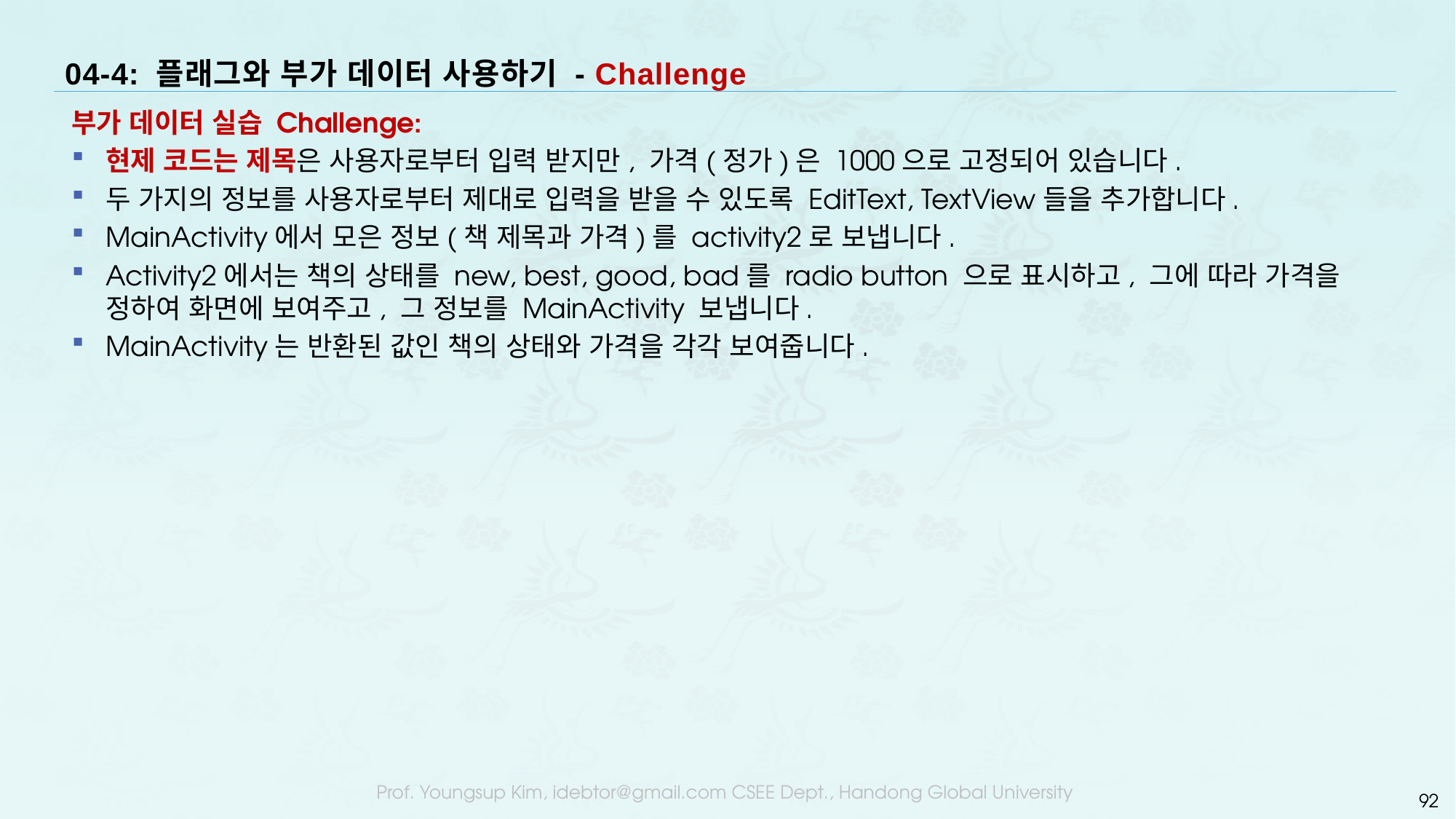

# 04-4: 플래그와 부가 데이터 사용하기 - Challenge
부가 데이터 실습 Challenge:
현제 코드는 제목은 사용자로부터 입력 받지만, 가격(정가)은 1000으로 고정되어 있습니다.
두 가지의 정보를 사용자로부터 제대로 입력을 받을 수 있도록 EditText, TextView들을 추가합니다.
MainActivity에서 모은 정보(책 제목과 가격)를 activity2로 보냅니다.
Activity2에서는 책의 상태를 new, best, good, bad를 radio button 으로 표시하고, 그에 따라 가격을 정하여 화면에 보여주고, 그 정보를 MainActivity 보냅니다.
MainActivity는 반환된 값인 책의 상태와 가격을 각각 보여줍니다.
92